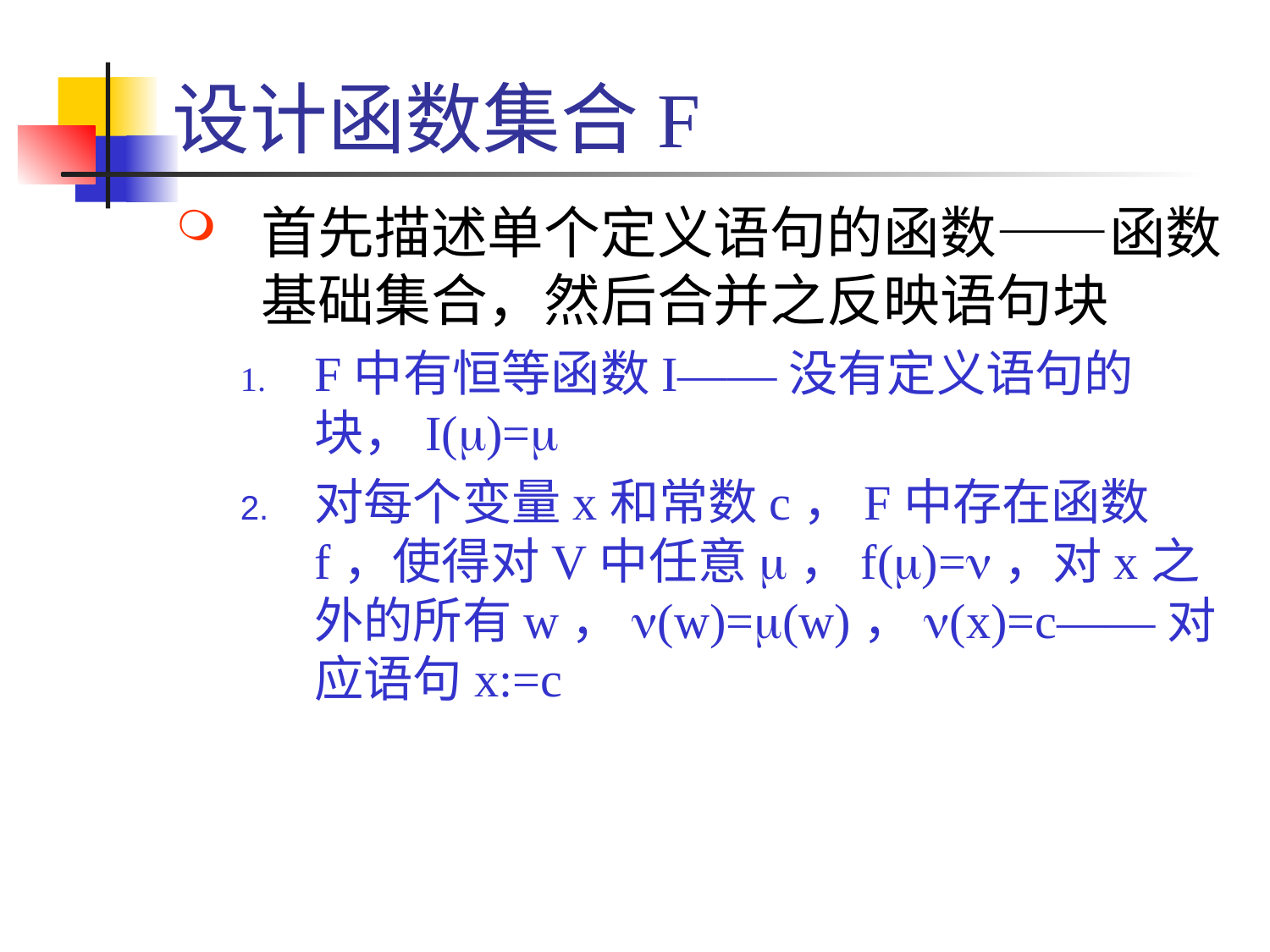

# 设计函数集合F
首先描述单个定义语句的函数——函数基础集合，然后合并之反映语句块
F中有恒等函数I——没有定义语句的块，I(μ)=μ
对每个变量x和常数c，F中存在函数f，使得对V中任意μ，f(μ)=ν，对x之外的所有w，ν(w)=μ(w)，ν(x)=c——对应语句x:=c